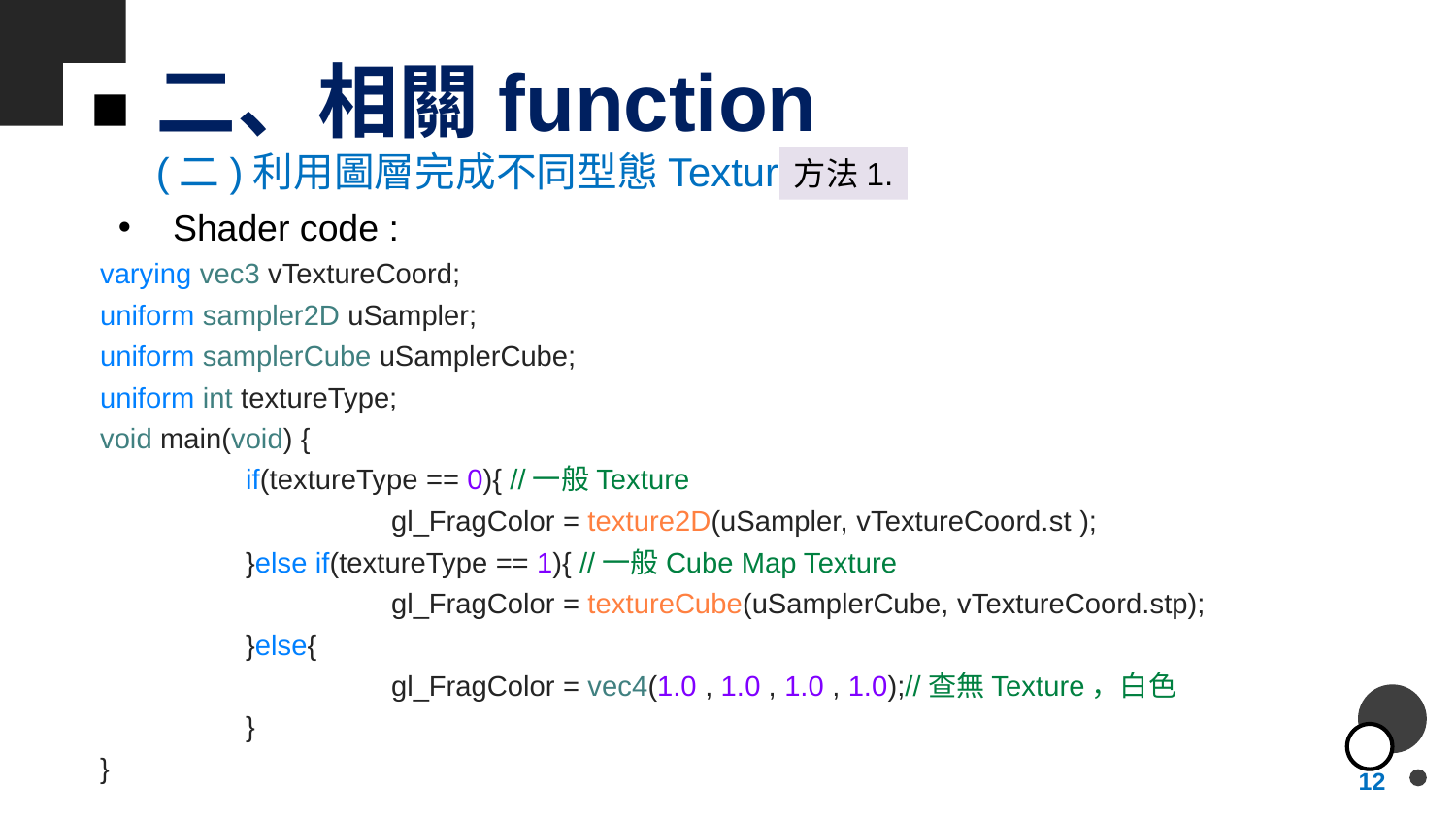

# 二、相關function
(二)利用圖層完成不同型態Texture
方法1.
Shader code :
varying vec3 vTextureCoord;
uniform sampler2D uSampler;
uniform samplerCube uSamplerCube;
uniform int textureType;
void main(void) {
	if(textureType == 0){ //一般Texture
		gl_FragColor = texture2D(uSampler, vTextureCoord.st );
	}else if(textureType == 1){ //一般Cube Map Texture
		gl_FragColor = textureCube(uSamplerCube, vTextureCoord.stp);
	}else{
		gl_FragColor = vec4(1.0 , 1.0 , 1.0 , 1.0);//查無Texture，白色
	}
}

12